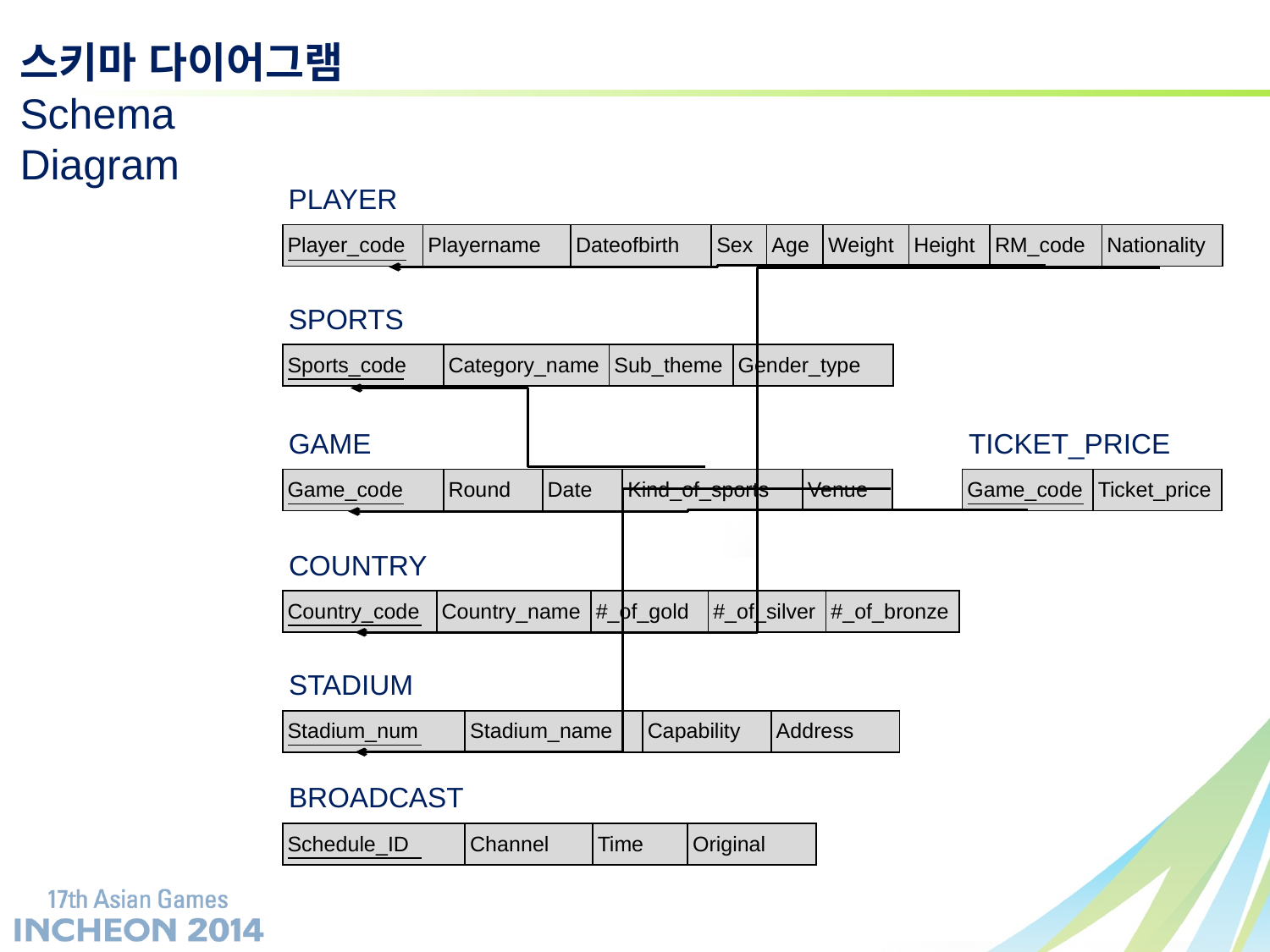

스키마 다이어그램
Schema
Diagram
PLAYER
| Player\_code | Playername | Dateofbirth | Sex | Age | Weight | Height | RM\_code | Nationality |
| --- | --- | --- | --- | --- | --- | --- | --- | --- |
SPORTS
| Sports\_code | Category\_name | Sub\_theme | Gender\_type |
| --- | --- | --- | --- |
GAME
TICKET_PRICE
| Game\_code | Round | Date | Kind\_of\_sports | Venue |
| --- | --- | --- | --- | --- |
| Game\_code | Ticket\_price |
| --- | --- |
COUNTRY
| Country\_code | Country\_name | #\_of\_gold | #\_of\_silver | #\_of\_bronze |
| --- | --- | --- | --- | --- |
STADIUM
| Stadium\_num | Stadium\_name | Capability | Address |
| --- | --- | --- | --- |
BROADCAST
| Schedule\_ID | Channel | Time | Original |
| --- | --- | --- | --- |